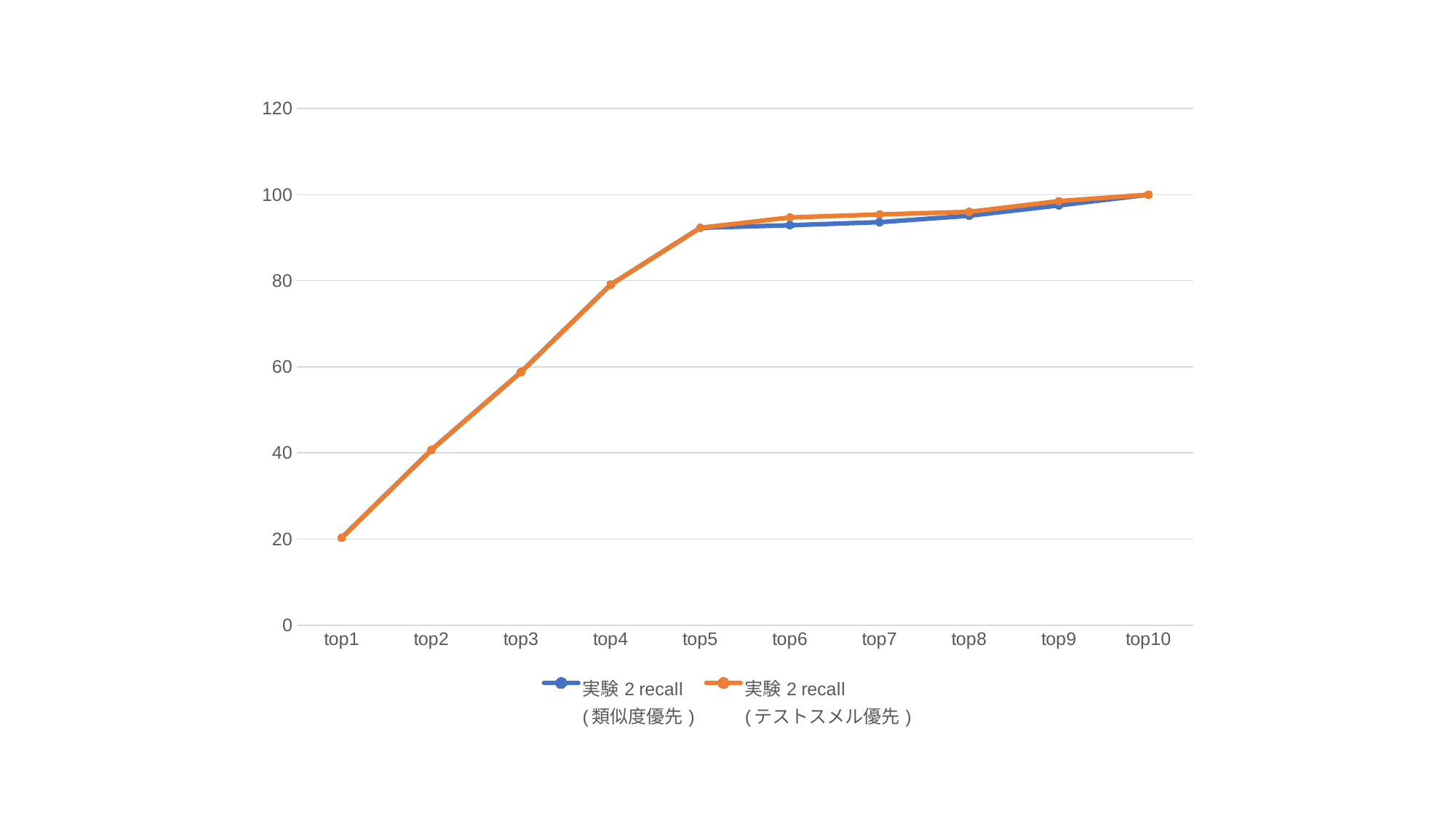

### Chart

| Category | 実験2 recall
(類似度優先) | 実験2 recall
(テストスメル優先) |
|---|---|---|
| top1 | 20.3 | 20.3 |
| top2 | 40.7 | 40.7 |
| top3 | 58.8 | 58.8 |
| top4 | 79.1 | 79.1 |
| top5 | 92.3 | 92.3 |
| top6 | 92.9 | 94.7 |
| top7 | 93.6 | 95.4 |
| top8 | 95.1 | 96.0 |
| top9 | 97.5 | 98.5 |
| top10 | 100.0 | 100.0 |